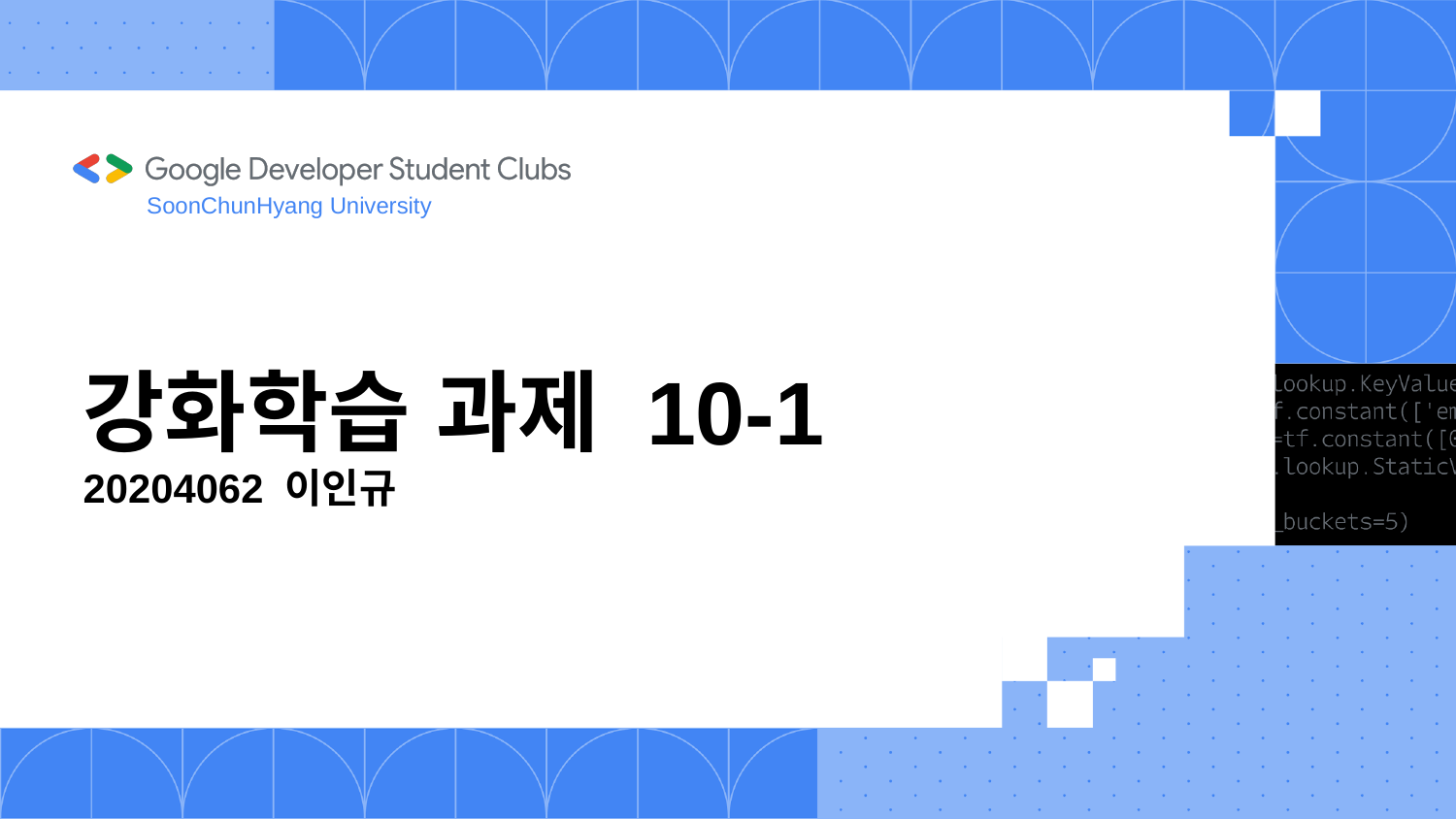

SoonChunHyang University
# 강화학습 과제 10-1 20204062 이인규